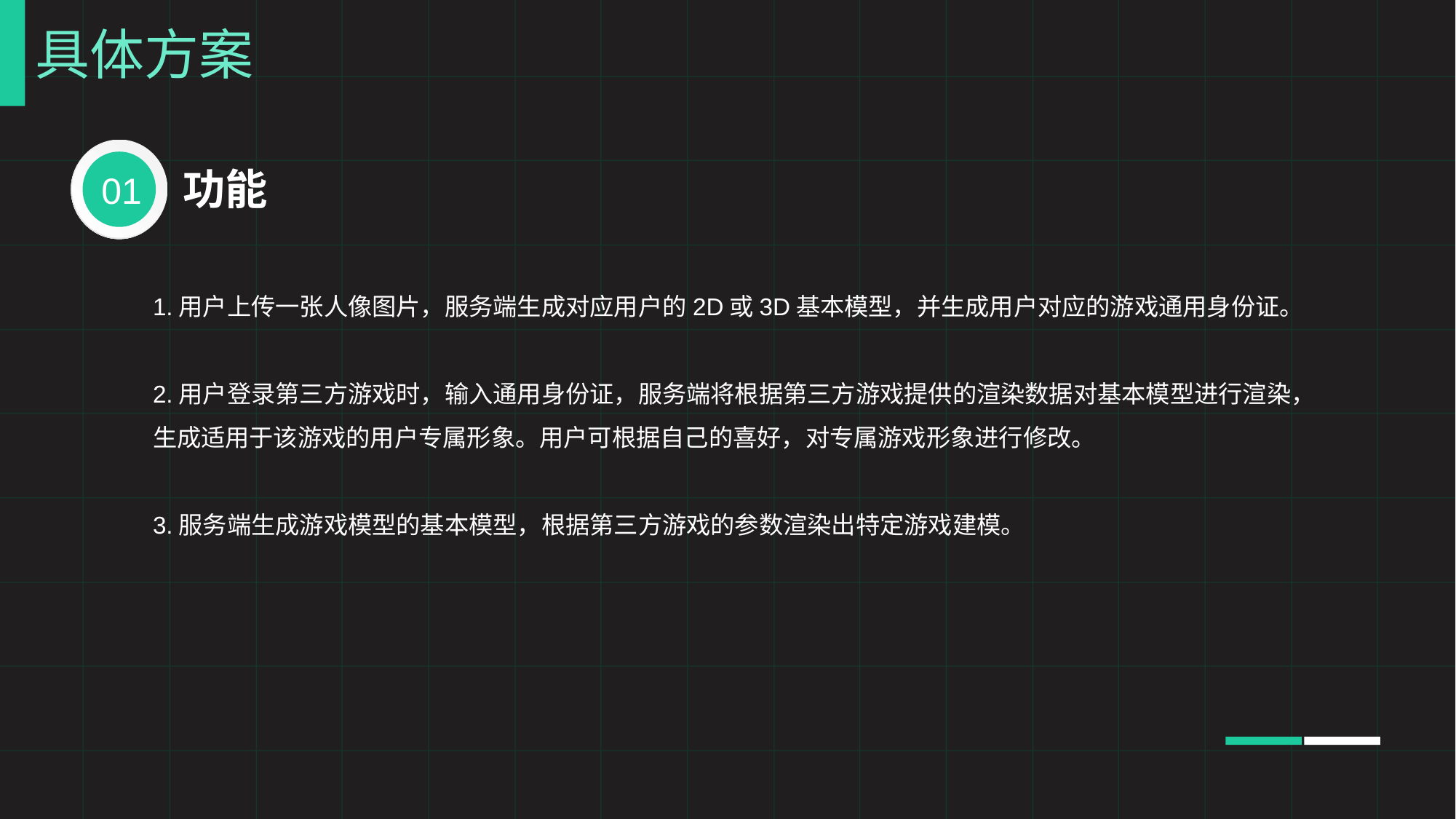

具体方案

01
功能
1.用户上传一张人像图片，服务端生成对应用户的2D或3D基本模型，并生成用户对应的游戏通用身份证。

2.用户登录第三方游戏时，输入通用身份证，服务端将根据第三方游戏提供的渲染数据对基本模型进行渲染，生成适用于该游戏的用户专属形象。用户可根据自己的喜好，对专属游戏形象进行修改。

3.服务端生成游戏模型的基本模型，根据第三方游戏的参数渲染出特定游戏建模。